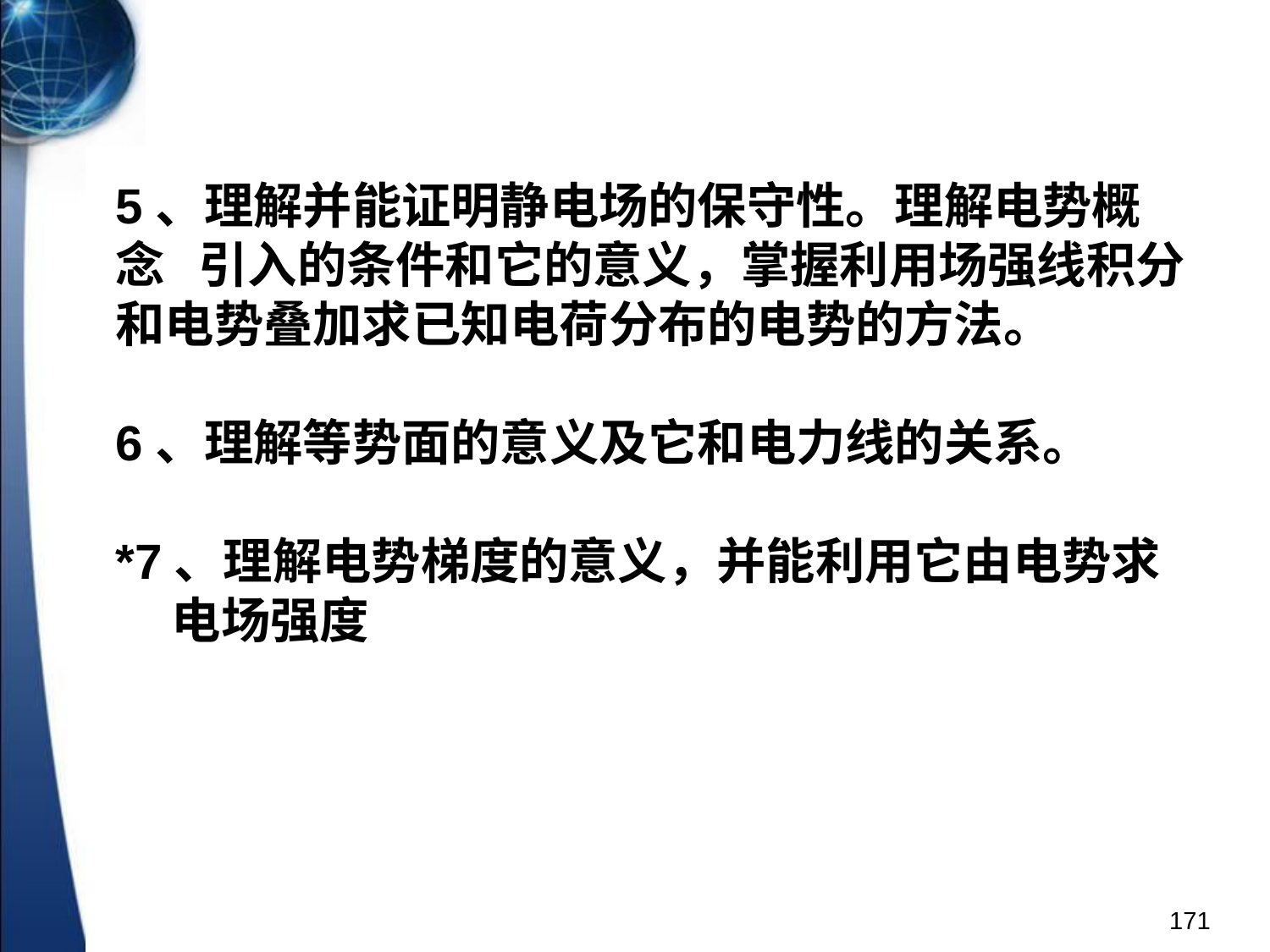

5、理解并能证明静电场的保守性。理解电势概念   引入的条件和它的意义，掌握利用场强线积分和电势叠加求已知电荷分布的电势的方法。

6、理解等势面的意义及它和电力线的关系。

*7、理解电势梯度的意义，并能利用它由电势求        电场强度
171